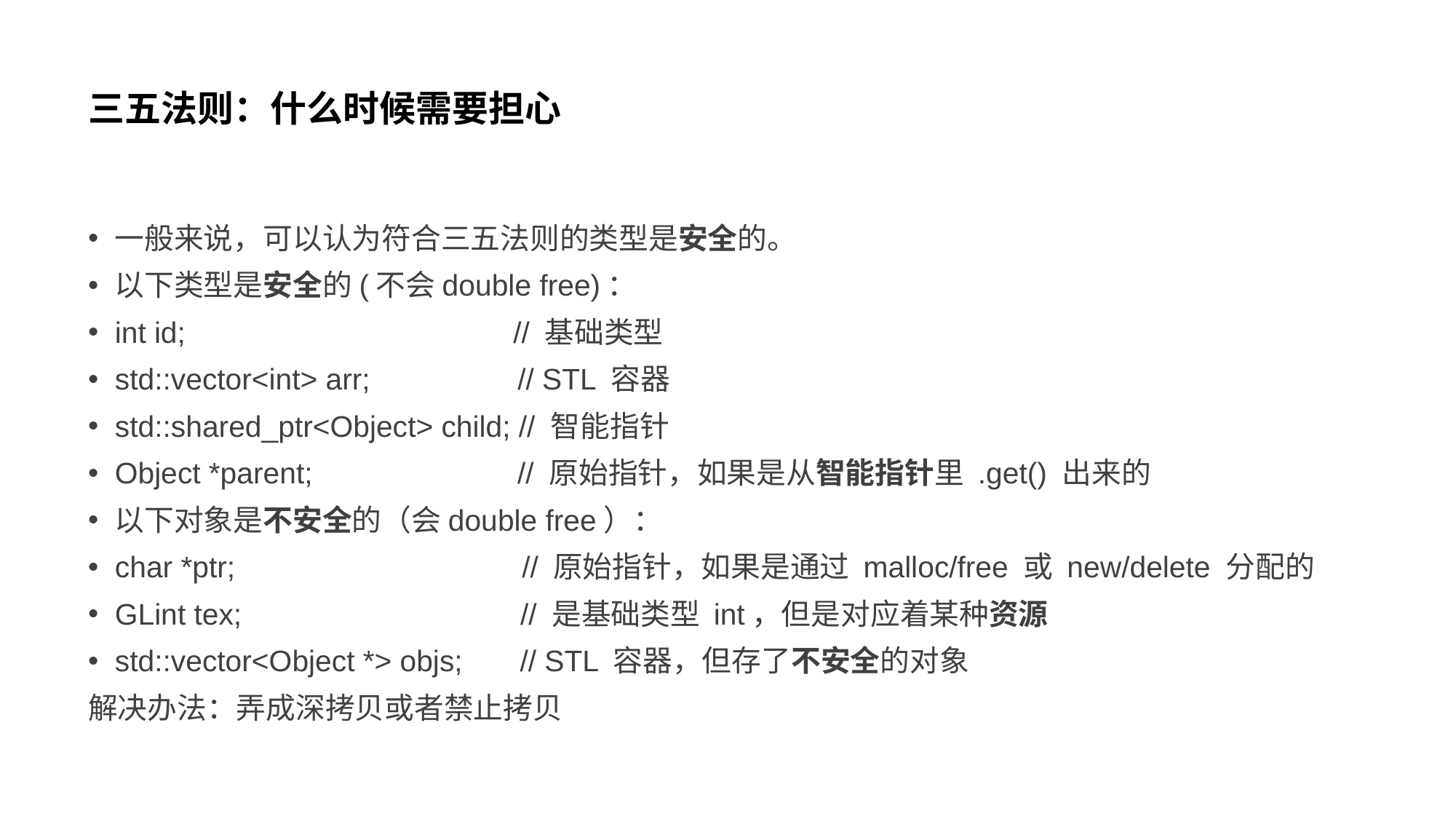

# 三五法则：什么时候需要担心
一般来说，可以认为符合三五法则的类型是安全的。
以下类型是安全的(不会double free)：
int id;                                        // 基础类型
std::vector<int> arr;                  // STL 容器
std::shared_ptr<Object> child; // 智能指针
Object *parent;                         // 原始指针，如果是从智能指针里 .get() 出来的
以下对象是不安全的（会double free）：
char *ptr;                                   // 原始指针，如果是通过 malloc/free 或 new/delete 分配的
GLint tex;                                  // 是基础类型 int，但是对应着某种资源
std::vector<Object *> objs;       // STL 容器，但存了不安全的对象
解决办法：弄成深拷贝或者禁止拷贝